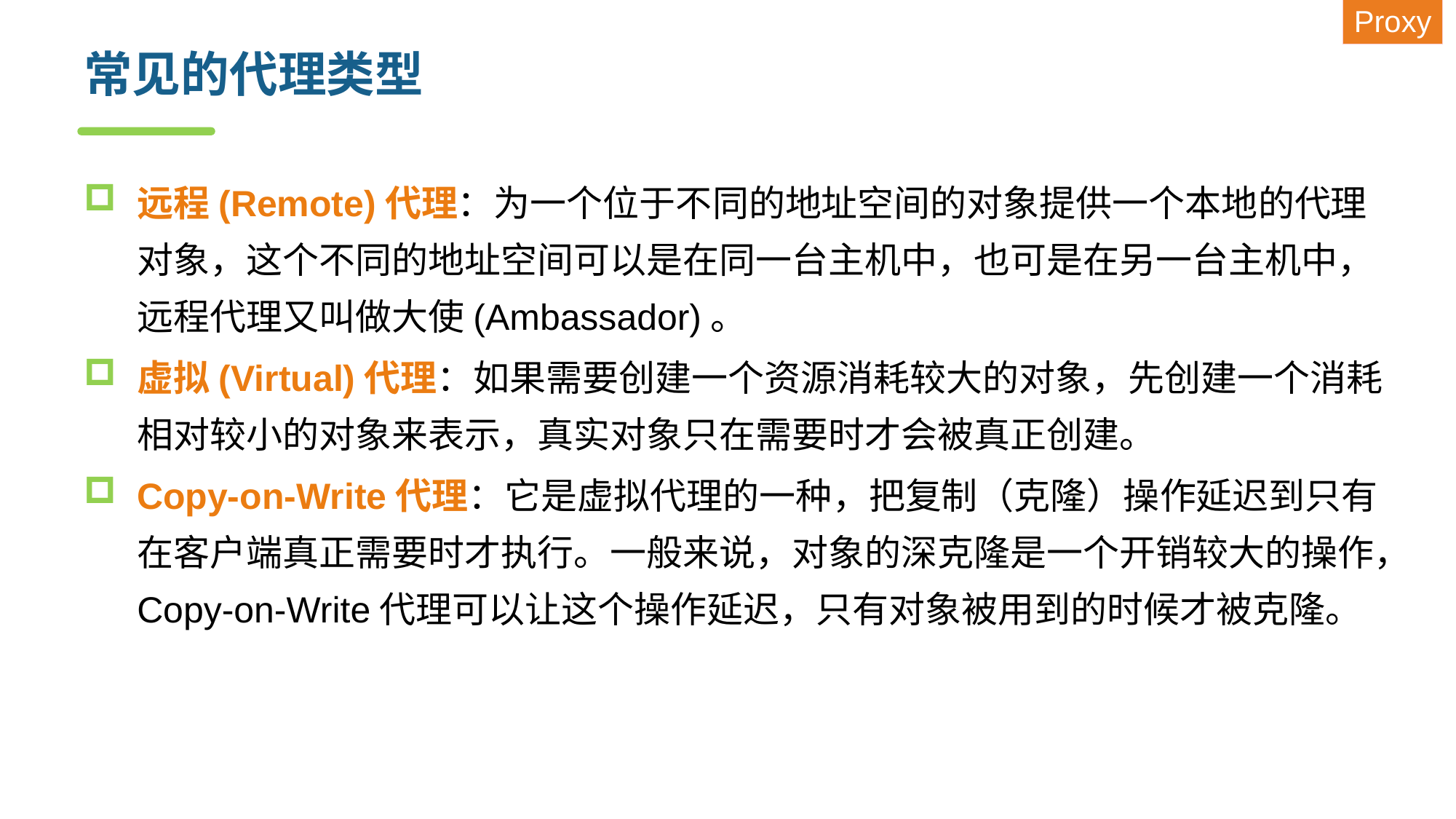

Proxy
# 常见的代理类型
远程(Remote)代理：为一个位于不同的地址空间的对象提供一个本地的代理对象，这个不同的地址空间可以是在同一台主机中，也可是在另一台主机中，远程代理又叫做大使(Ambassador)。
虚拟(Virtual)代理：如果需要创建一个资源消耗较大的对象，先创建一个消耗相对较小的对象来表示，真实对象只在需要时才会被真正创建。
Copy-on-Write代理：它是虚拟代理的一种，把复制（克隆）操作延迟到只有在客户端真正需要时才执行。一般来说，对象的深克隆是一个开销较大的操作，Copy-on-Write代理可以让这个操作延迟，只有对象被用到的时候才被克隆。
132